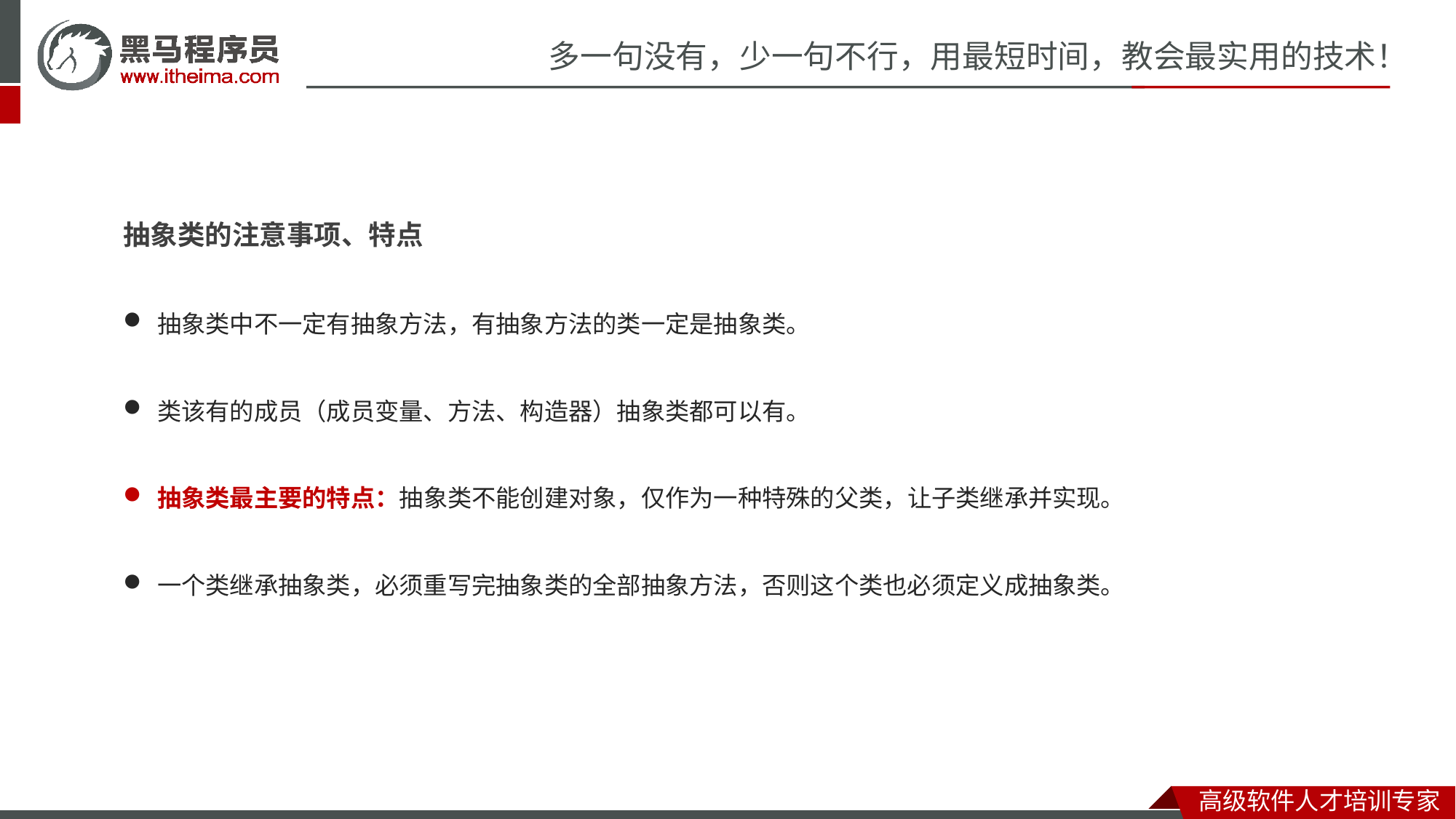

抽象类的注意事项、特点
抽象类中不一定有抽象方法，有抽象方法的类一定是抽象类。
类该有的成员（成员变量、方法、构造器）抽象类都可以有。
抽象类最主要的特点：抽象类不能创建对象，仅作为一种特殊的父类，让子类继承并实现。
一个类继承抽象类，必须重写完抽象类的全部抽象方法，否则这个类也必须定义成抽象类。